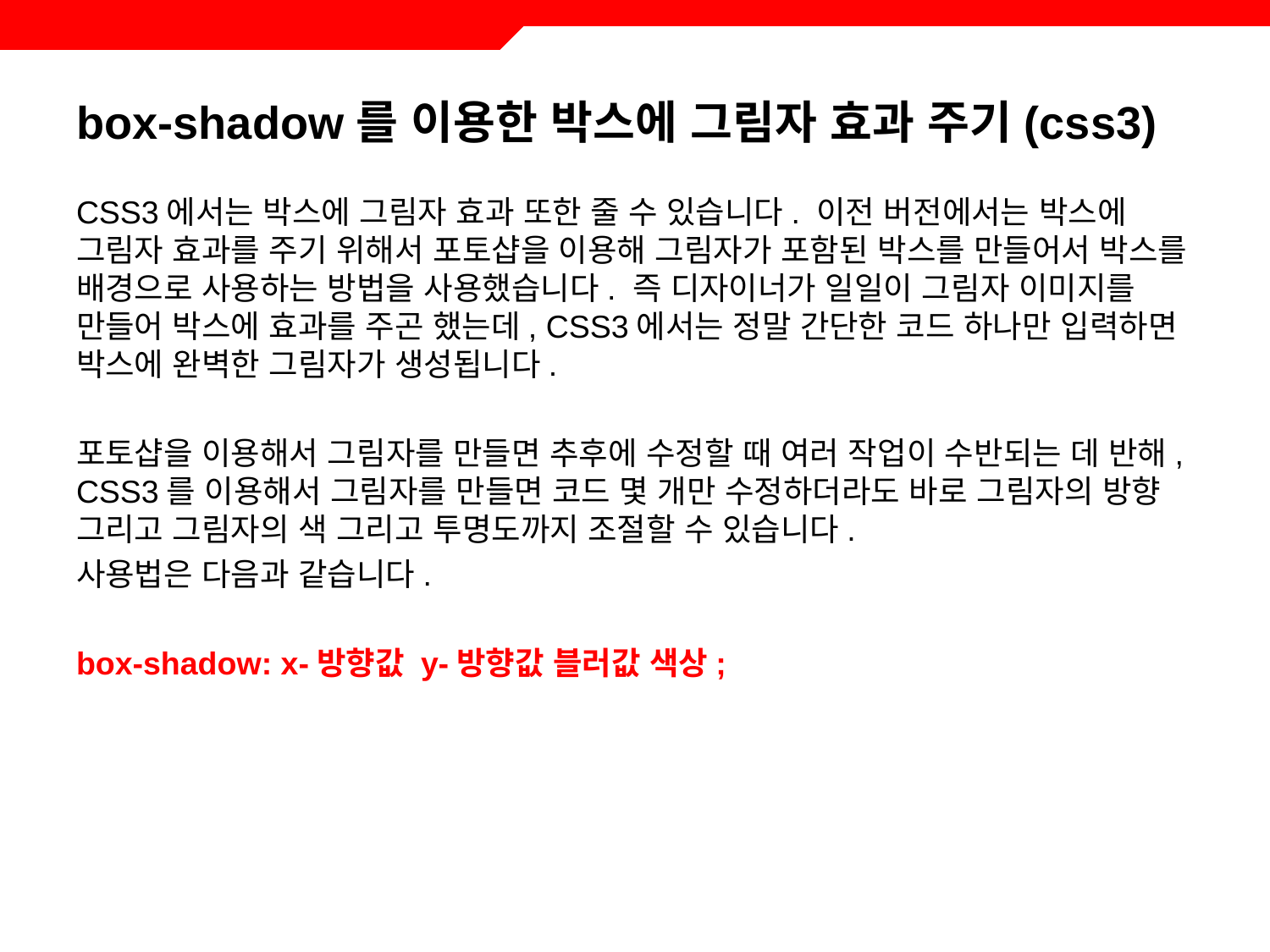

# box-shadow를 이용한 박스에 그림자 효과 주기(css3)
CSS3에서는 박스에 그림자 효과 또한 줄 수 있습니다. 이전 버전에서는 박스에 그림자 효과를 주기 위해서 포토샵을 이용해 그림자가 포함된 박스를 만들어서 박스를 배경으로 사용하는 방법을 사용했습니다. 즉 디자이너가 일일이 그림자 이미지를 만들어 박스에 효과를 주곤 했는데, CSS3에서는 정말 간단한 코드 하나만 입력하면 박스에 완벽한 그림자가 생성됩니다.

포토샵을 이용해서 그림자를 만들면 추후에 수정할 때 여러 작업이 수반되는 데 반해, CSS3를 이용해서 그림자를 만들면 코드 몇 개만 수정하더라도 바로 그림자의 방향 그리고 그림자의 색 그리고 투명도까지 조절할 수 있습니다.
사용법은 다음과 같습니다.

box-shadow: x-방향값 y-방향값 블러값 색상;